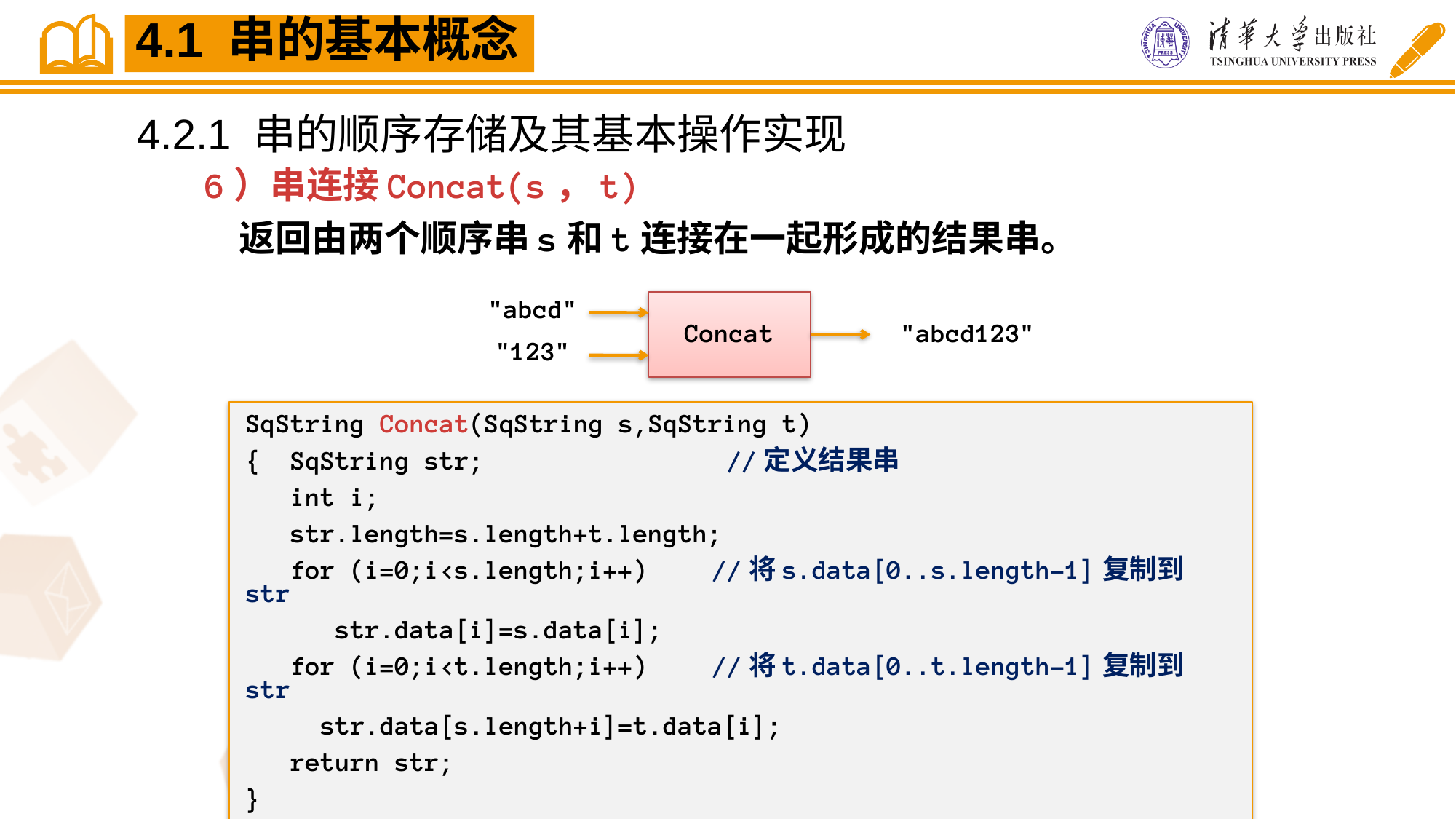

4.1 串的基本概念
4.2.1 串的顺序存储及其基本操作实现
6）串连接Concat(s，t)
   返回由两个顺序串s和t连接在一起形成的结果串。
"abcd"
Concat
"abcd123"
"123"
SqString Concat(SqString s,SqString t)
{  SqString str;		   //定义结果串
   int i;
   str.length=s.length+t.length;
   for (i=0;i<s.length;i++)	  //将s.data[0..s.length-1]复制到str
      str.data[i]=s.data[i];
   for (i=0;i<t.length;i++)	  //将t.data[0..t.length-1]复制到str
     str.data[s.length+i]=t.data[i];
   return str;
}